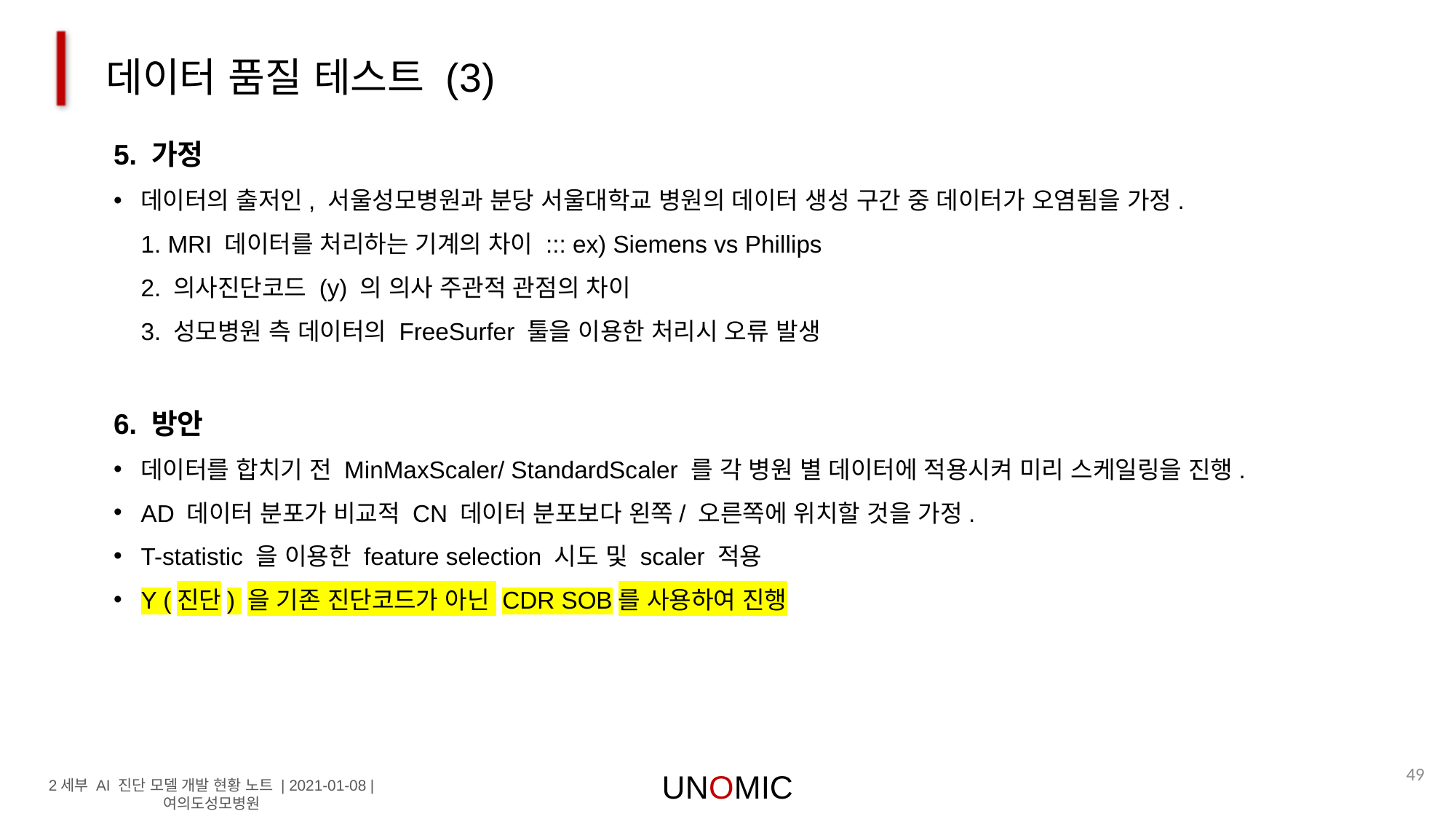

데이터 품질 테스트 (3)
5. 가정
데이터의 출저인, 서울성모병원과 분당 서울대학교 병원의 데이터 생성 구간 중 데이터가 오염됨을 가정.
1. MRI 데이터를 처리하는 기계의 차이 ::: ex) Siemens vs Phillips
2. 의사진단코드 (y) 의 의사 주관적 관점의 차이
3. 성모병원 측 데이터의 FreeSurfer 툴을 이용한 처리시 오류 발생

6. 방안
데이터를 합치기 전 MinMaxScaler/ StandardScaler 를 각 병원 별 데이터에 적용시켜 미리 스케일링을 진행.
AD 데이터 분포가 비교적 CN 데이터 분포보다 왼쪽/ 오른쪽에 위치할 것을 가정.
T-statistic 을 이용한 feature selection 시도 및 scaler 적용
Y (진단) 을 기존 진단코드가 아닌 CDR SOB를 사용하여 진행

49
UNOMIC
2세부 AI 진단 모델 개발 현황 노트 | 2021-01-08 | 여의도성모병원